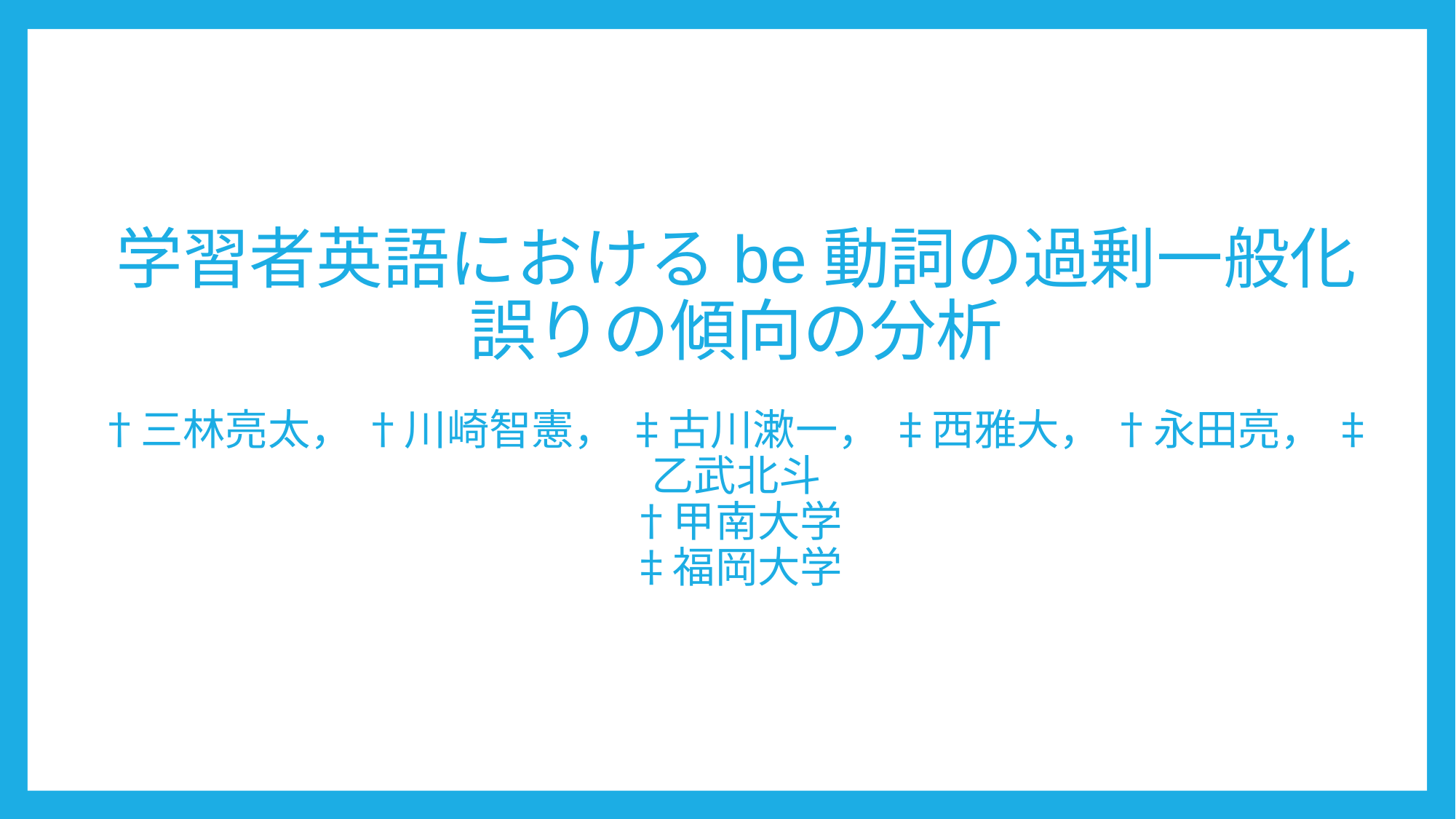

# 学習者英語におけるbe動詞の過剰一般化 誤りの傾向の分析 †三林亮太， †川崎智憲， ‡古川漱一， ‡西雅大， †永田亮， ‡乙武北斗 †甲南大学 ‡福岡大学